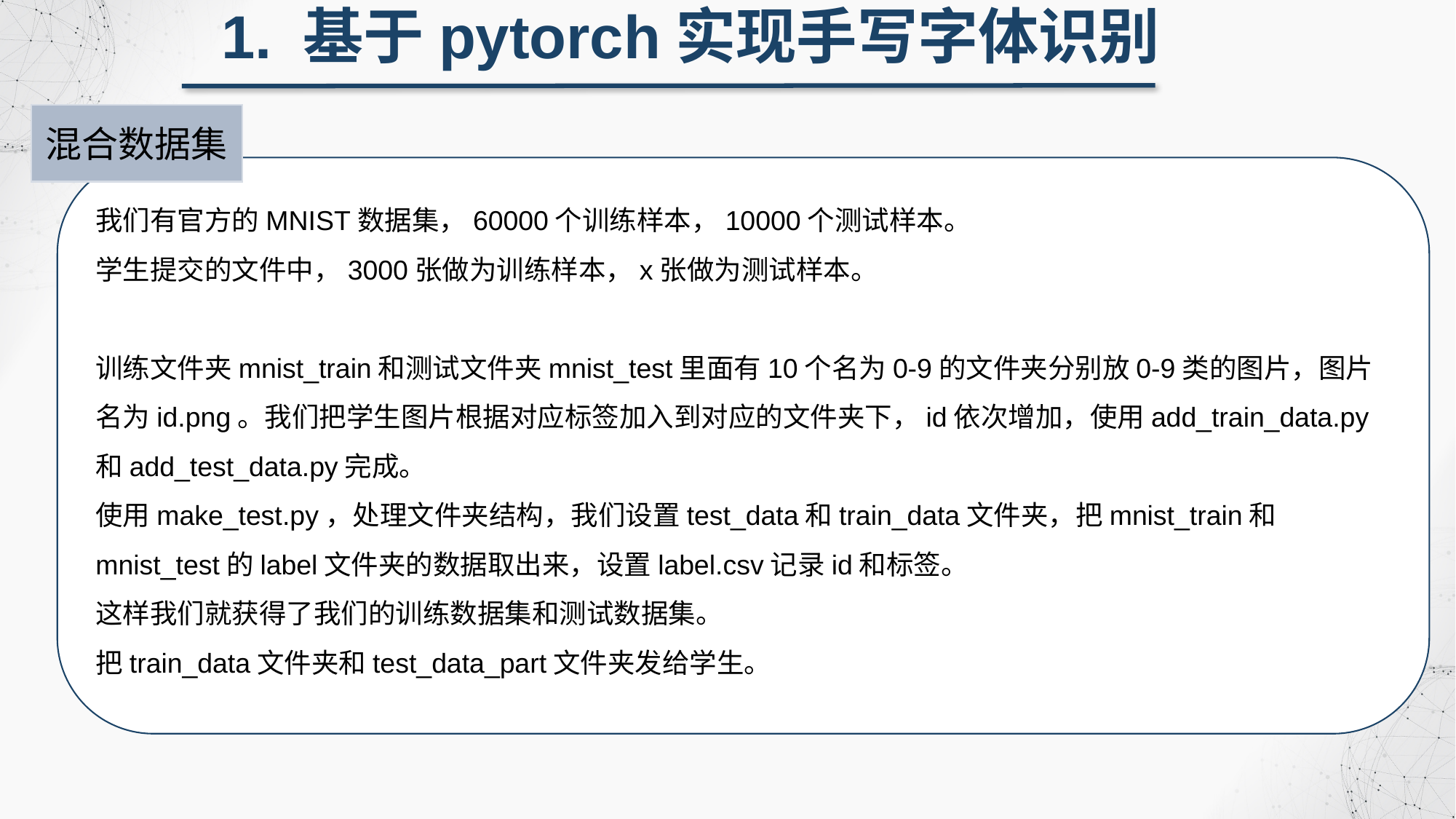

1. 基于pytorch实现手写字体识别
混合数据集

我们有官方的MNIST数据集，60000个训练样本，10000个测试样本。
学生提交的文件中，3000张做为训练样本，x张做为测试样本。

训练文件夹mnist_train和测试文件夹mnist_test里面有10个名为0-9的文件夹分别放0-9类的图片，图片名为id.png。我们把学生图片根据对应标签加入到对应的文件夹下，id依次增加，使用add_train_data.py和add_test_data.py完成。
使用make_test.py，处理文件夹结构，我们设置test_data和train_data文件夹，把mnist_train和mnist_test的label文件夹的数据取出来，设置label.csv记录id和标签。
这样我们就获得了我们的训练数据集和测试数据集。
把train_data文件夹和test_data_part文件夹发给学生。